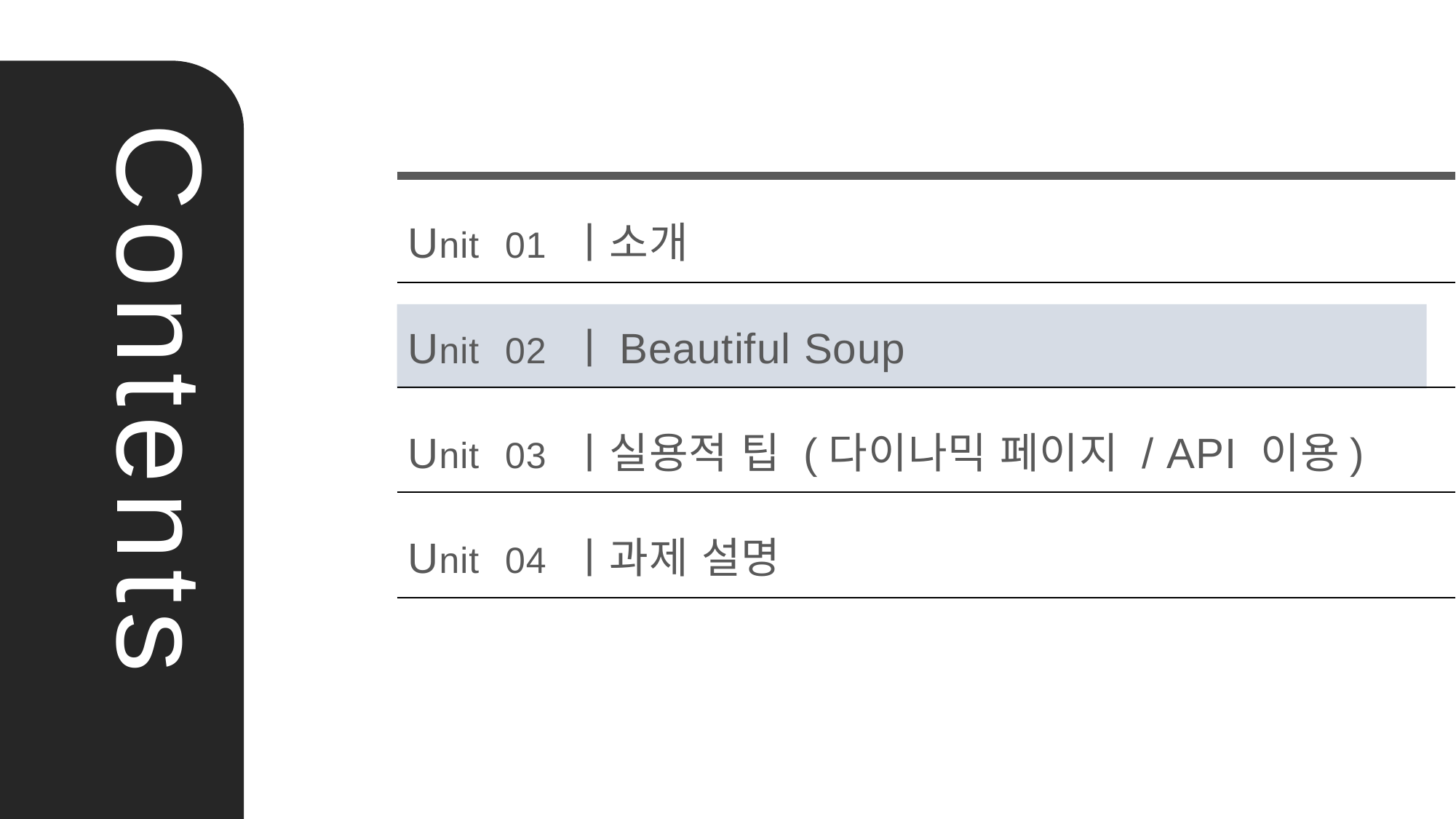

Unit  01 ㅣ소개
Unit  02 ㅣBeautiful Soup

Unit  03 ㅣ실용적 팁 (다이나믹 페이지 / API 이용)
Contents
Unit  04 ㅣ과제 설명